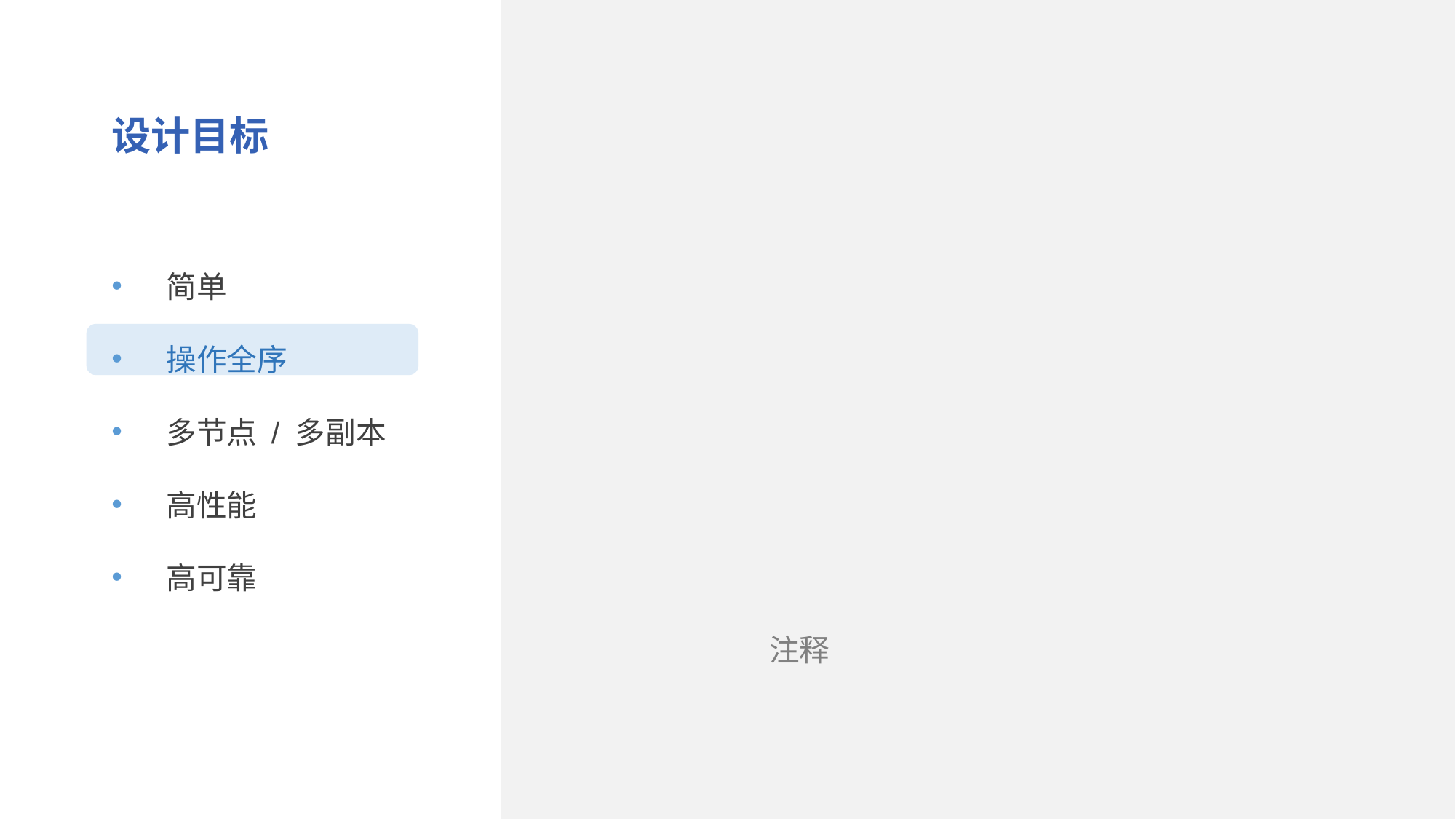

设计目标
简单
操作全序
多节点 / 多副本
高性能
高可靠

注释